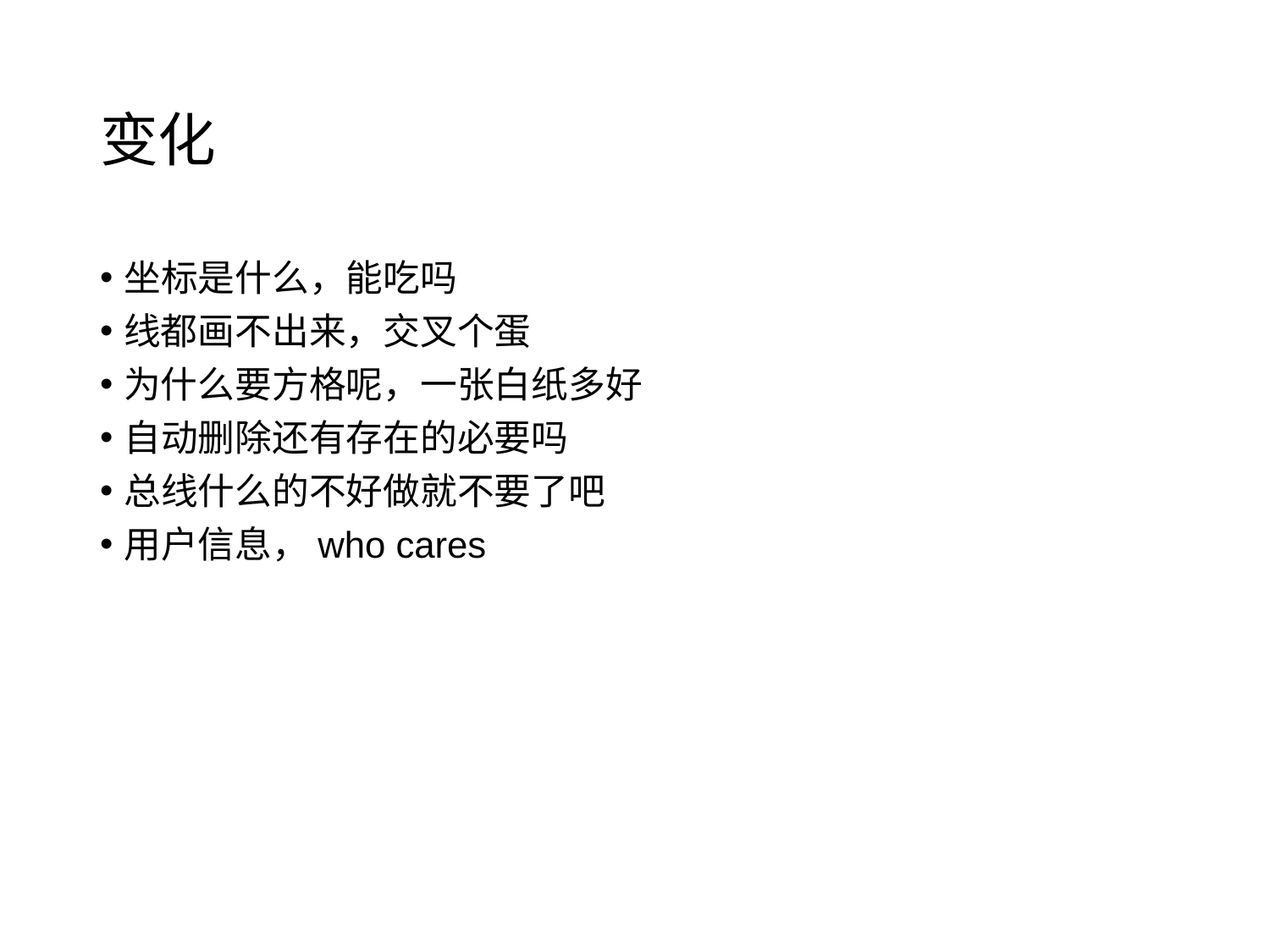

# 变化
坐标是什么，能吃吗
线都画不出来，交叉个蛋
为什么要方格呢，一张白纸多好
自动删除还有存在的必要吗
总线什么的不好做就不要了吧
用户信息，who cares